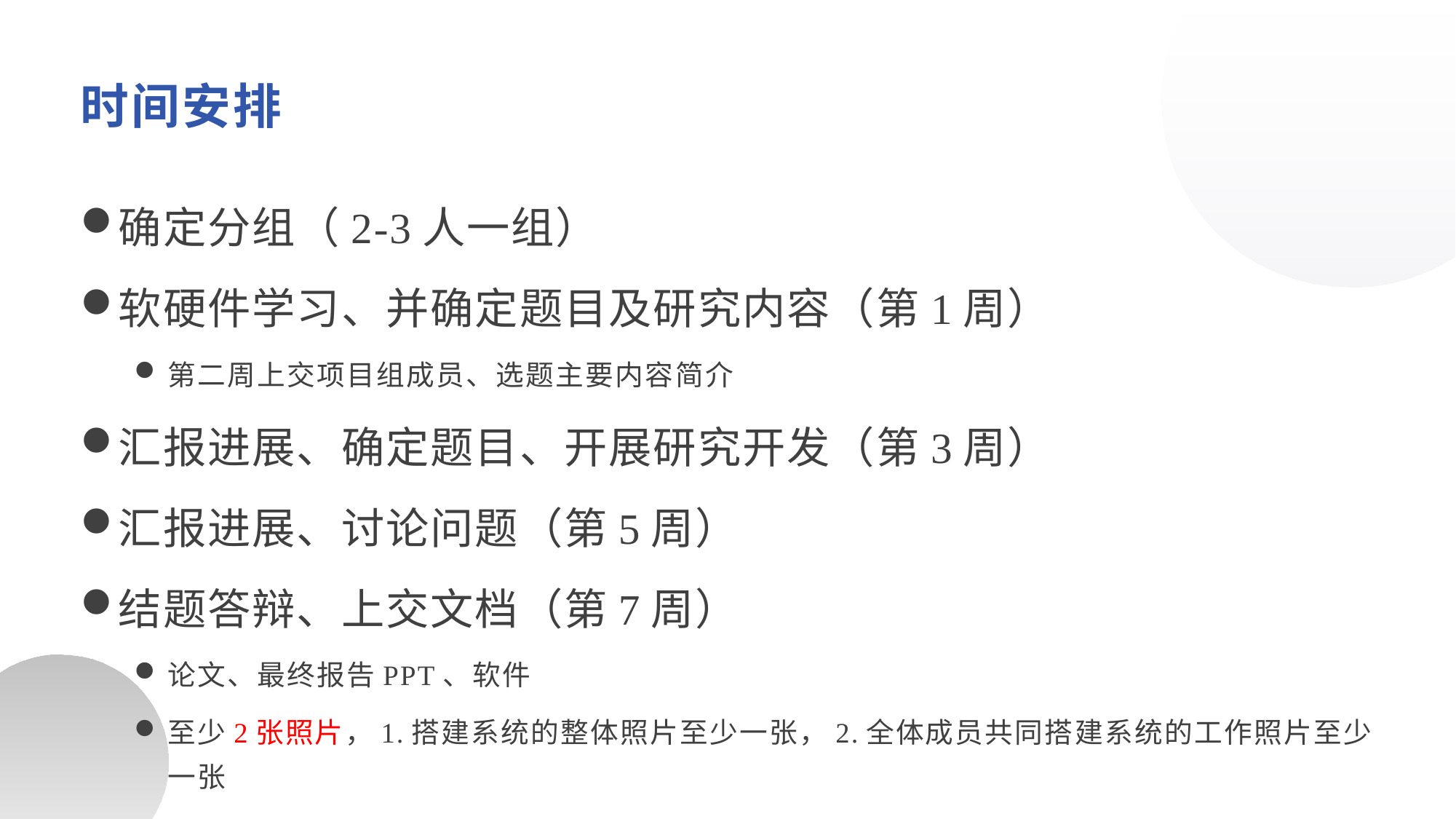

时间安排
确定分组（2-3人一组）
软硬件学习、并确定题目及研究内容（第1周）
第二周上交项目组成员、选题主要内容简介
汇报进展、确定题目、开展研究开发（第3周）
汇报进展、讨论问题（第5周）
结题答辩、上交文档（第7周）
论文、最终报告PPT、软件
至少2张照片，1.搭建系统的整体照片至少一张，2.全体成员共同搭建系统的工作照片至少一张